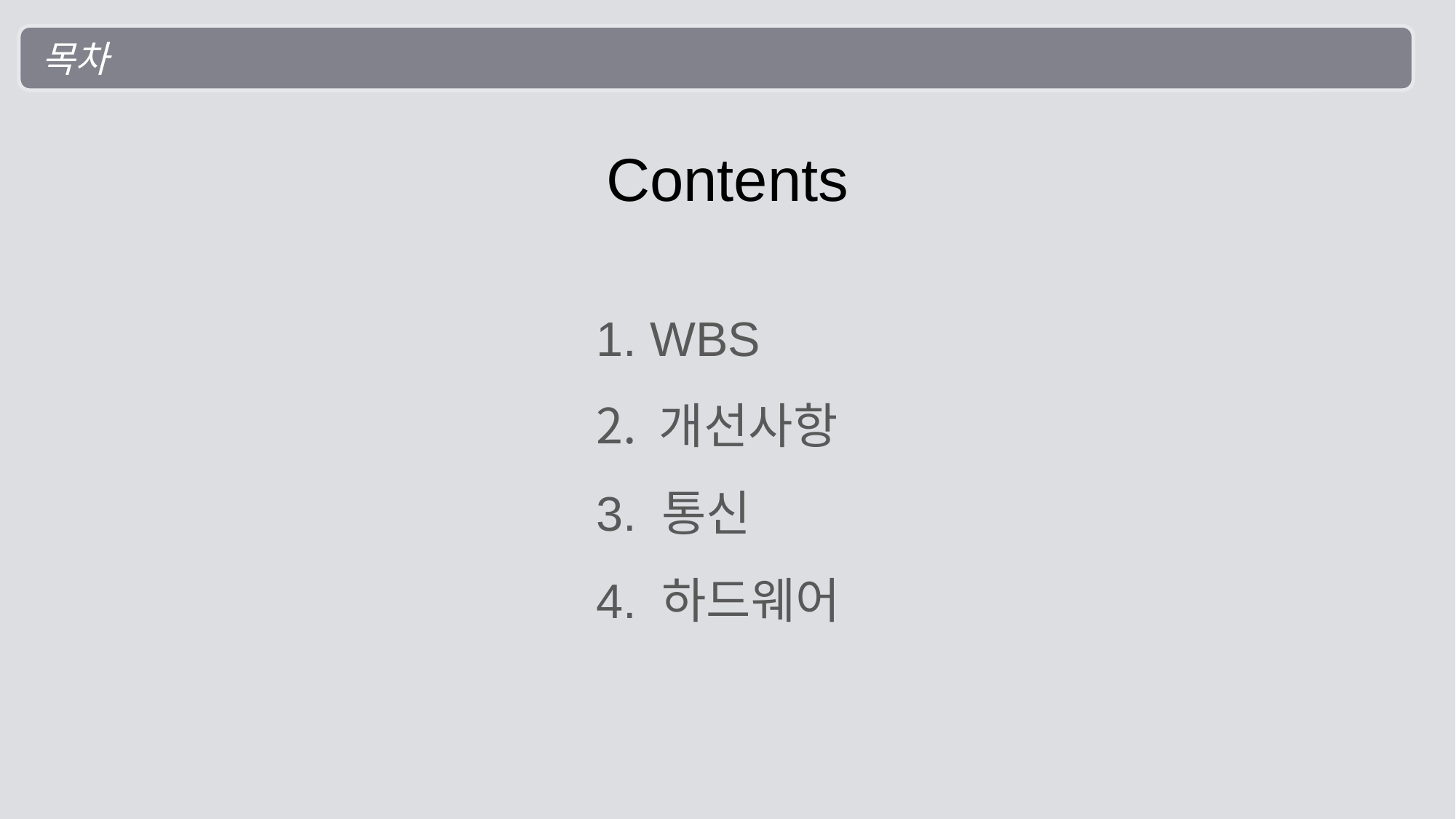

목차
Contents
 WBS
 개선사항
3. 통신
4. 하드웨어